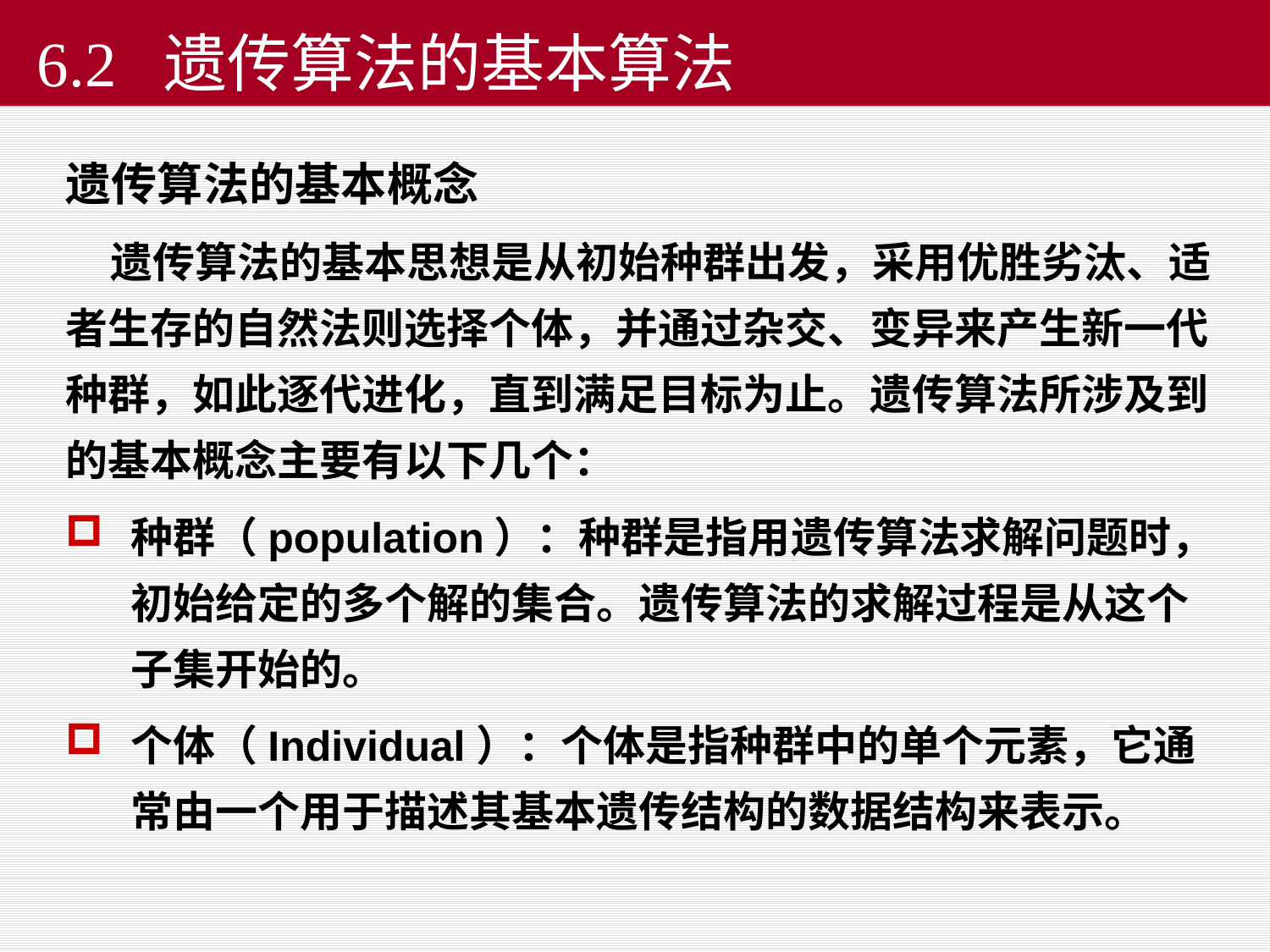

# 6.2  遗传算法的基本算法
遗传算法的基本概念
    遗传算法的基本思想是从初始种群出发，采用优胜劣汰、适者生存的自然法则选择个体，并通过杂交、变异来产生新一代种群，如此逐代进化，直到满足目标为止。遗传算法所涉及到的基本概念主要有以下几个：
种群（population）：种群是指用遗传算法求解问题时，初始给定的多个解的集合。遗传算法的求解过程是从这个子集开始的。
个体（Individual）：个体是指种群中的单个元素，它通常由一个用于描述其基本遗传结构的数据结构来表示。
25